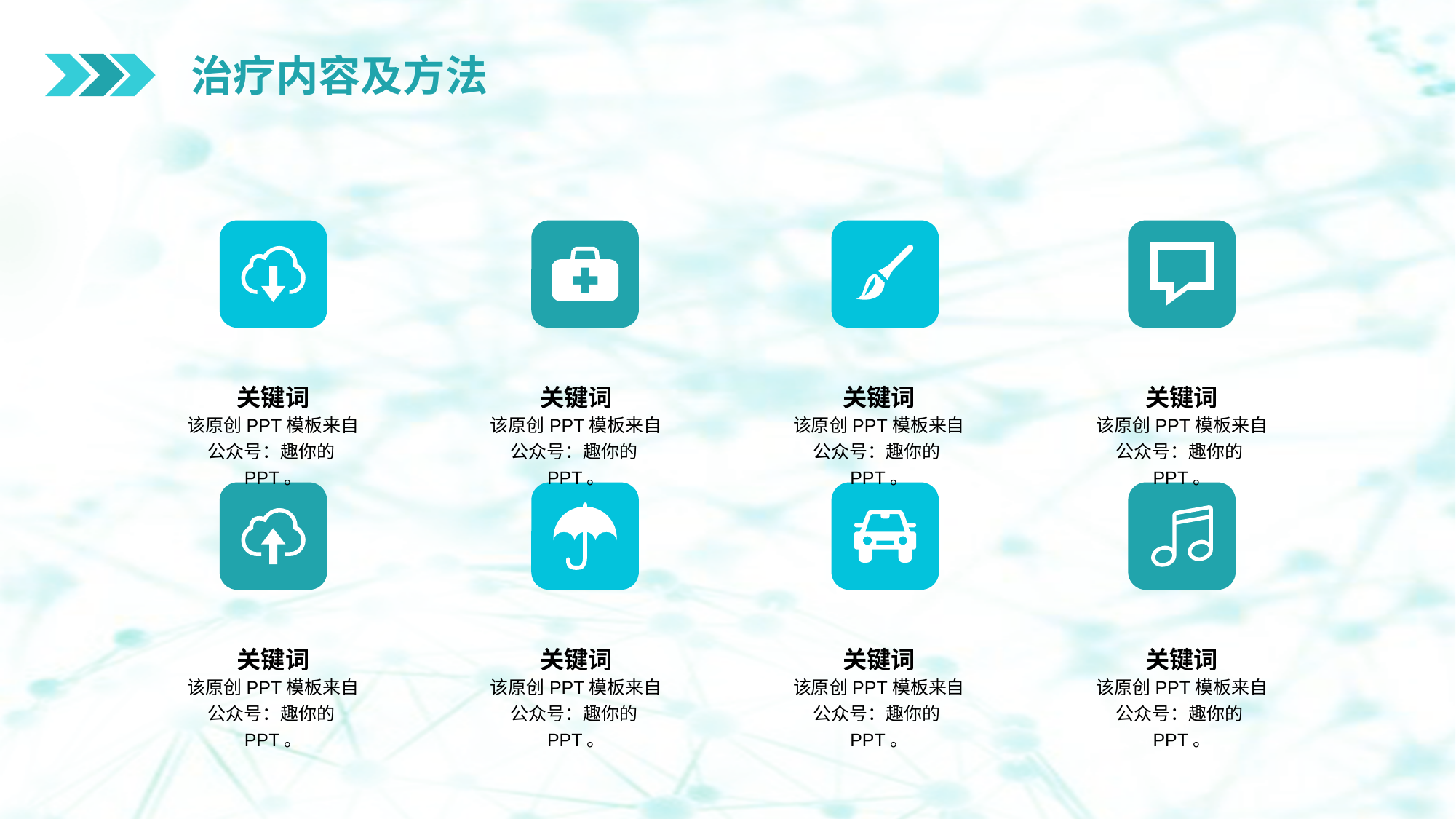

治疗内容及方法

关键词
该原创PPT模板来自公众号：趣你的PPT。
关键词
该原创PPT模板来自公众号：趣你的PPT。
关键词
该原创PPT模板来自公众号：趣你的PPT。
关键词
该原创PPT模板来自公众号：趣你的PPT。

关键词
关键词
关键词
关键词
该原创PPT模板来自公众号：趣你的PPT。
该原创PPT模板来自公众号：趣你的PPT。
该原创PPT模板来自公众号：趣你的PPT。
该原创PPT模板来自公众号：趣你的PPT。